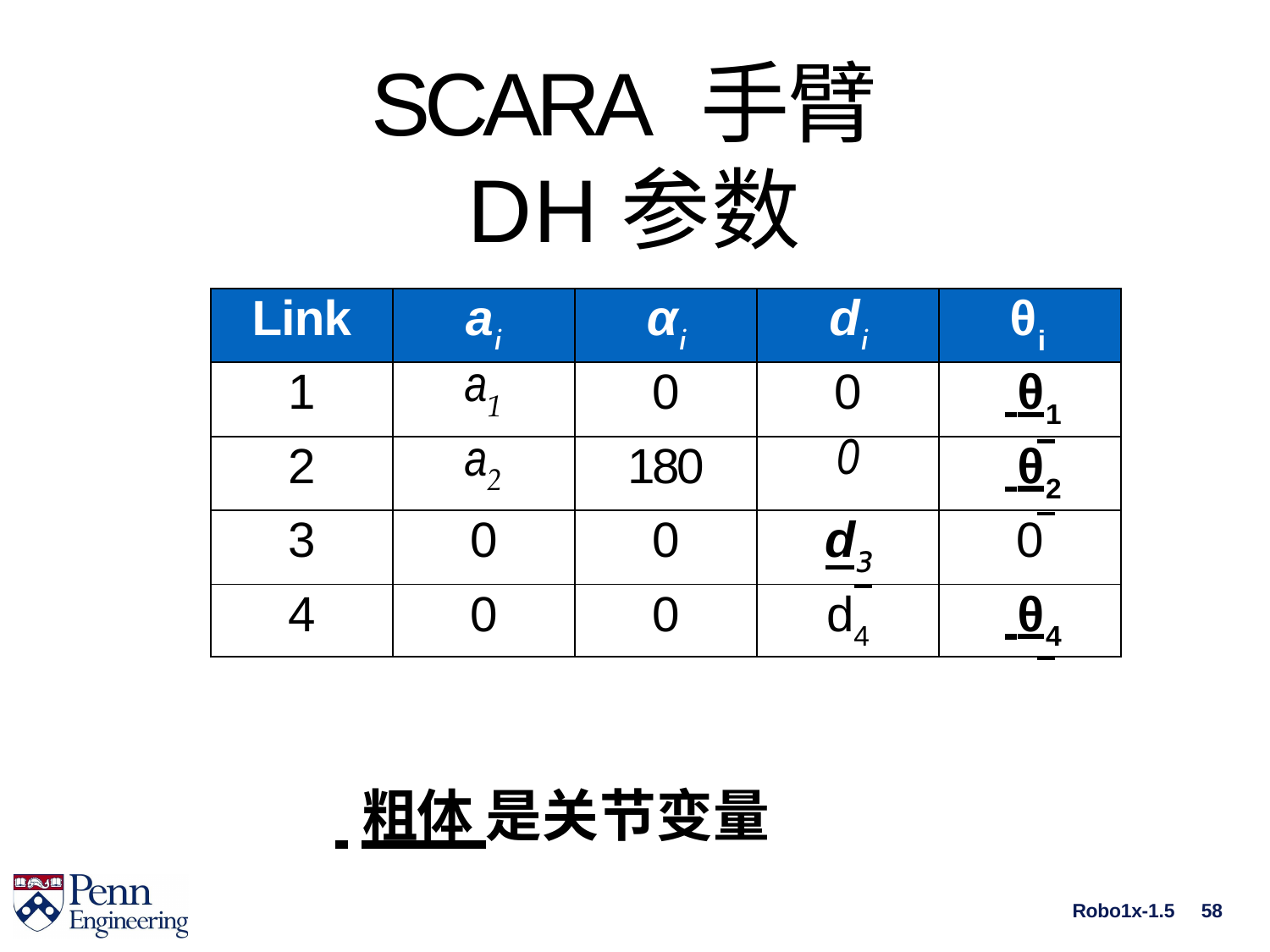

# SCARA 手臂DH参数
| Link | ai | αi | di | θi |
| --- | --- | --- | --- | --- |
| 1 | a1 | 0 | 0 | θ1 |
| 2 | a2 | 180 | 0 | θ2 |
| 3 | 0 | 0 | d3 | 0 |
| 4 | 0 | 0 | d4 | θ4 |

 粗体 是关节变量
Robo1x-1.5
58